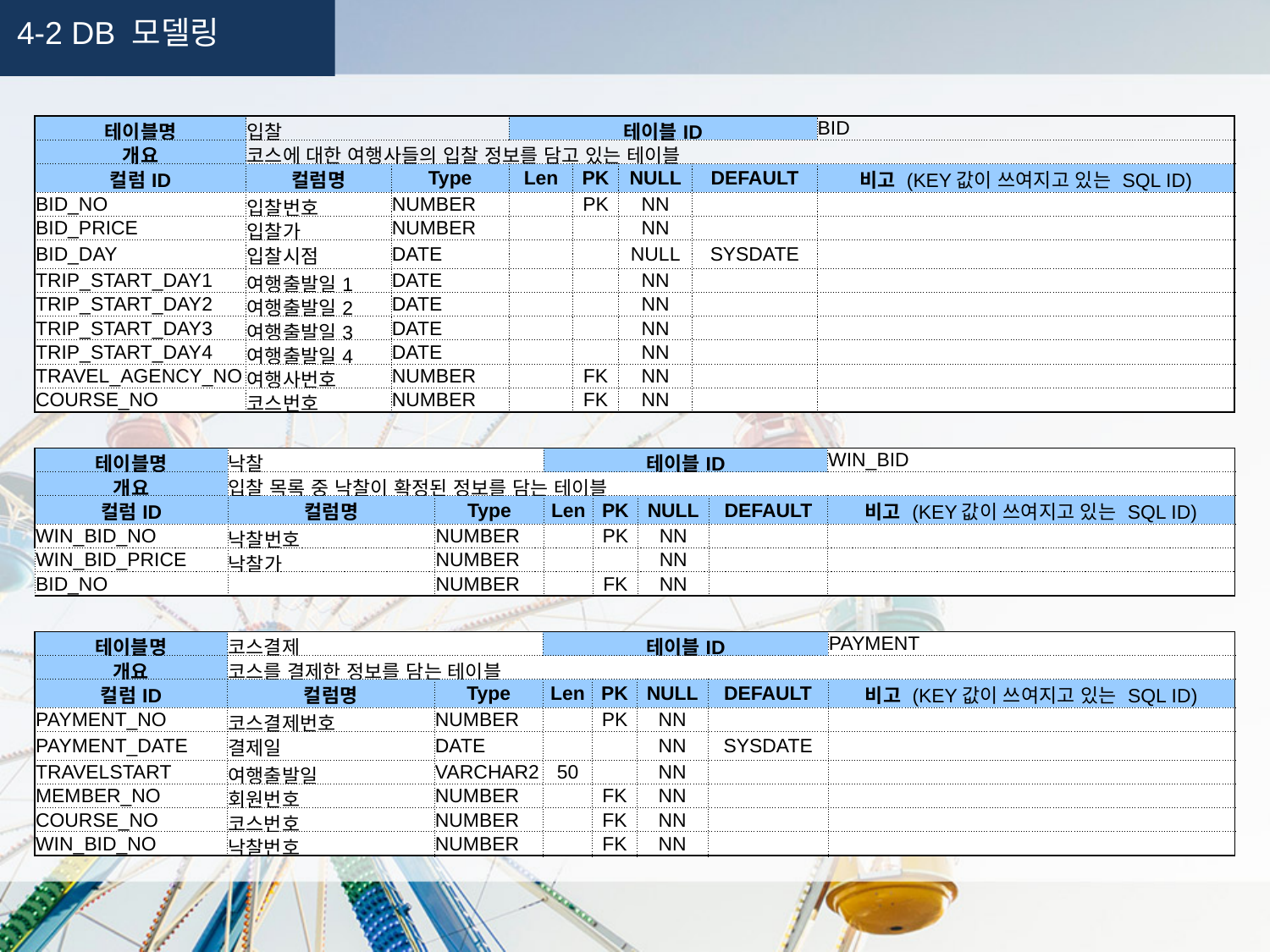

4-2 DB 모델링
| 테이블명 | 입찰 |  | 테이블ID |  |  |  | BID |
| --- | --- | --- | --- | --- | --- | --- | --- |
| 개요 | 코스에 대한 여행사들의 입찰 정보를 담고 있는 테이블 |  |  |  |  |  |  |
| 컬럼ID | 컬럼명 | Type | Len | PK | NULL | DEFAULT | 비고 (KEY값이 쓰여지고 있는 SQL ID) |
| BID\_NO | 입찰번호 | NUMBER |  | PK | NN |  |  |
| BID\_PRICE | 입찰가 | NUMBER |  |  | NN |  |  |
| BID\_DAY | 입찰시점 | DATE |  |  | NULL | SYSDATE |  |
| TRIP\_START\_DAY1 | 여행출발일1 | DATE |  |  | NN |  |  |
| TRIP\_START\_DAY2 | 여행출발일2 | DATE |  |  | NN |  |  |
| TRIP\_START\_DAY3 | 여행출발일3 | DATE |  |  | NN |  |  |
| TRIP\_START\_DAY4 | 여행출발일4 | DATE |  |  | NN |  |  |
| TRAVEL\_AGENCY\_NO | 여행사번호 | NUMBER |  | FK | NN |  |  |
| COURSE\_NO | 코스번호 | NUMBER |  | FK | NN |  |  |
| 테이블명 | 낙찰 |  | 테이블ID |  |  |  | WIN\_BID |
| --- | --- | --- | --- | --- | --- | --- | --- |
| 개요 | 입찰 목록 중 낙찰이 확정된 정보를 담는 테이블 |  |  |  |  |  |  |
| 컬럼ID | 컬럼명 | Type | Len | PK | NULL | DEFAULT | 비고 (KEY값이 쓰여지고 있는 SQL ID) |
| WIN\_BID\_NO | 낙찰번호 | NUMBER |  | PK | NN |  |  |
| WIN\_BID\_PRICE | 낙찰가 | NUMBER |  |  | NN |  |  |
| BID\_NO |  | NUMBER |  | FK | NN |  |  |
| 테이블명 | 코스결제 |  | 테이블ID |  |  |  | PAYMENT |
| --- | --- | --- | --- | --- | --- | --- | --- |
| 개요 | 코스를 결제한 정보를 담는 테이블 |  |  |  |  |  |  |
| 컬럼ID | 컬럼명 | Type | Len | PK | NULL | DEFAULT | 비고 (KEY값이 쓰여지고 있는 SQL ID) |
| PAYMENT\_NO | 코스결제번호 | NUMBER |  | PK | NN |  |  |
| PAYMENT\_DATE | 결제일 | DATE |  |  | NN | SYSDATE |  |
| TRAVELSTART | 여행출발일 | VARCHAR2 | 50 |  | NN |  |  |
| MEMBER\_NO | 회원번호 | NUMBER |  | FK | NN |  |  |
| COURSE\_NO | 코스번호 | NUMBER |  | FK | NN |  |  |
| WIN\_BID\_NO | 낙찰번호 | NUMBER |  | FK | NN |  |  |